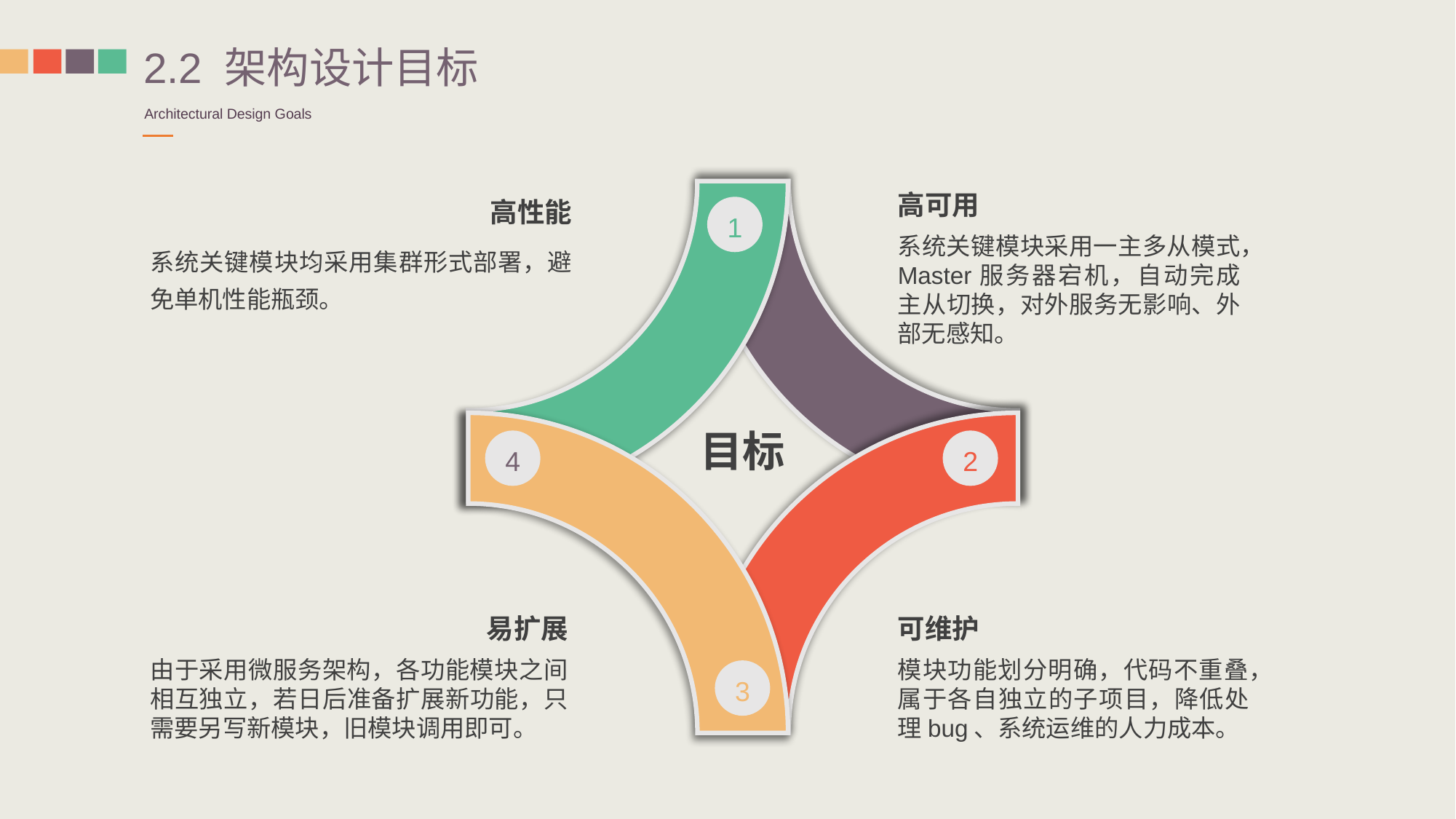

2.2 架构设计目标
Architectural Design Goals

1

4
2
3
高可用
系统关键模块采用一主多从模式，Master服务器宕机，自动完成主从切换，对外服务无影响、外部无感知。

高性能
系统关键模块均采用集群形式部署，避免单机性能瓶颈。

目标

易扩展
由于采用微服务架构，各功能模块之间相互独立，若日后准备扩展新功能，只需要另写新模块，旧模块调用即可。

可维护
模块功能划分明确，代码不重叠，属于各自独立的子项目，降低处理bug、系统运维的人力成本。